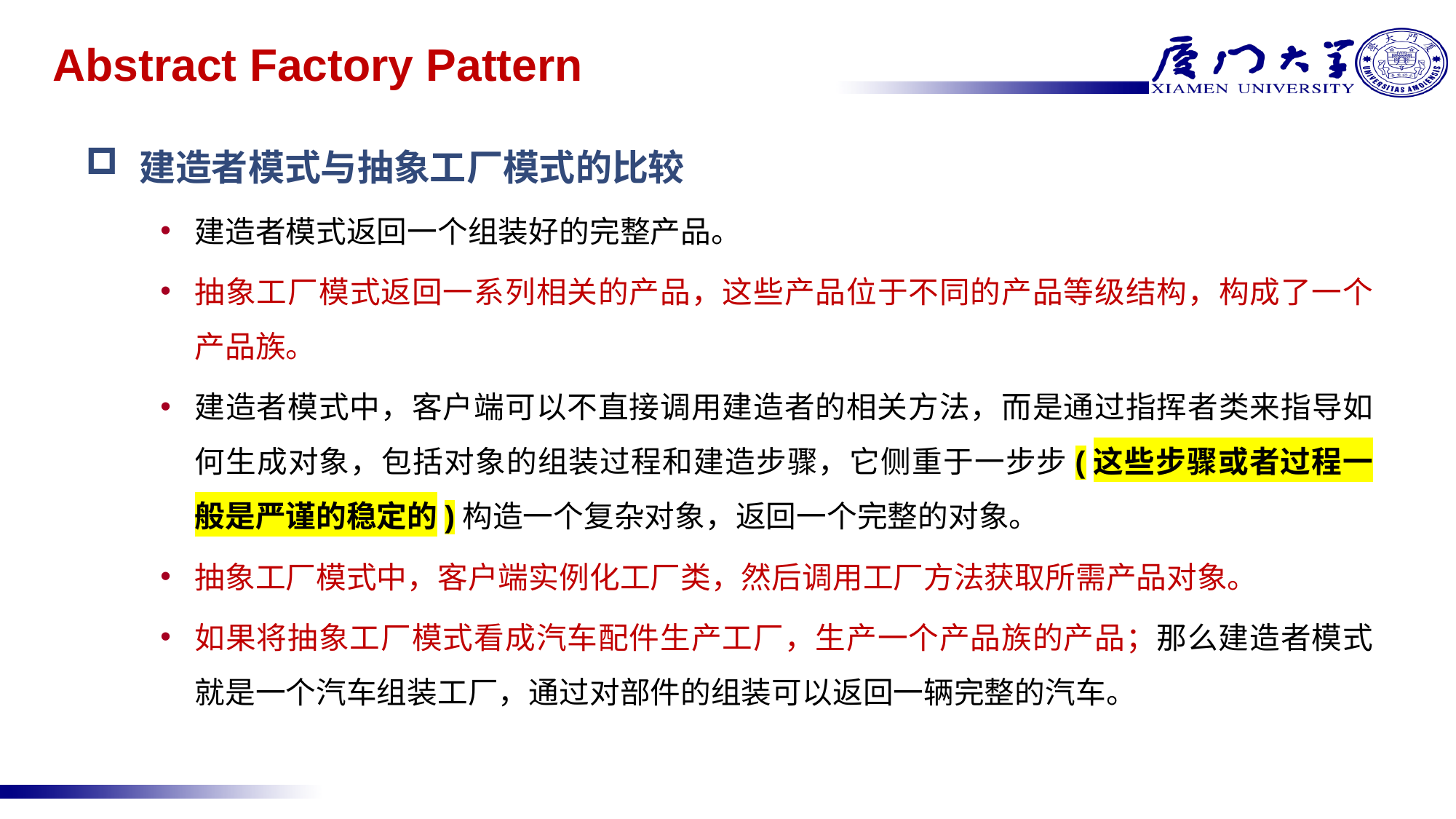

# Abstract Factory Pattern
建造者模式与抽象工厂模式的比较
建造者模式返回一个组装好的完整产品。
抽象工厂模式返回一系列相关的产品，这些产品位于不同的产品等级结构，构成了一个产品族。
建造者模式中，客户端可以不直接调用建造者的相关方法，而是通过指挥者类来指导如何生成对象，包括对象的组装过程和建造步骤，它侧重于一步步(这些步骤或者过程一般是严谨的稳定的)构造一个复杂对象，返回一个完整的对象。
抽象工厂模式中，客户端实例化工厂类，然后调用工厂方法获取所需产品对象。
如果将抽象工厂模式看成汽车配件生产工厂，生产一个产品族的产品；那么建造者模式就是一个汽车组装工厂，通过对部件的组装可以返回一辆完整的汽车。